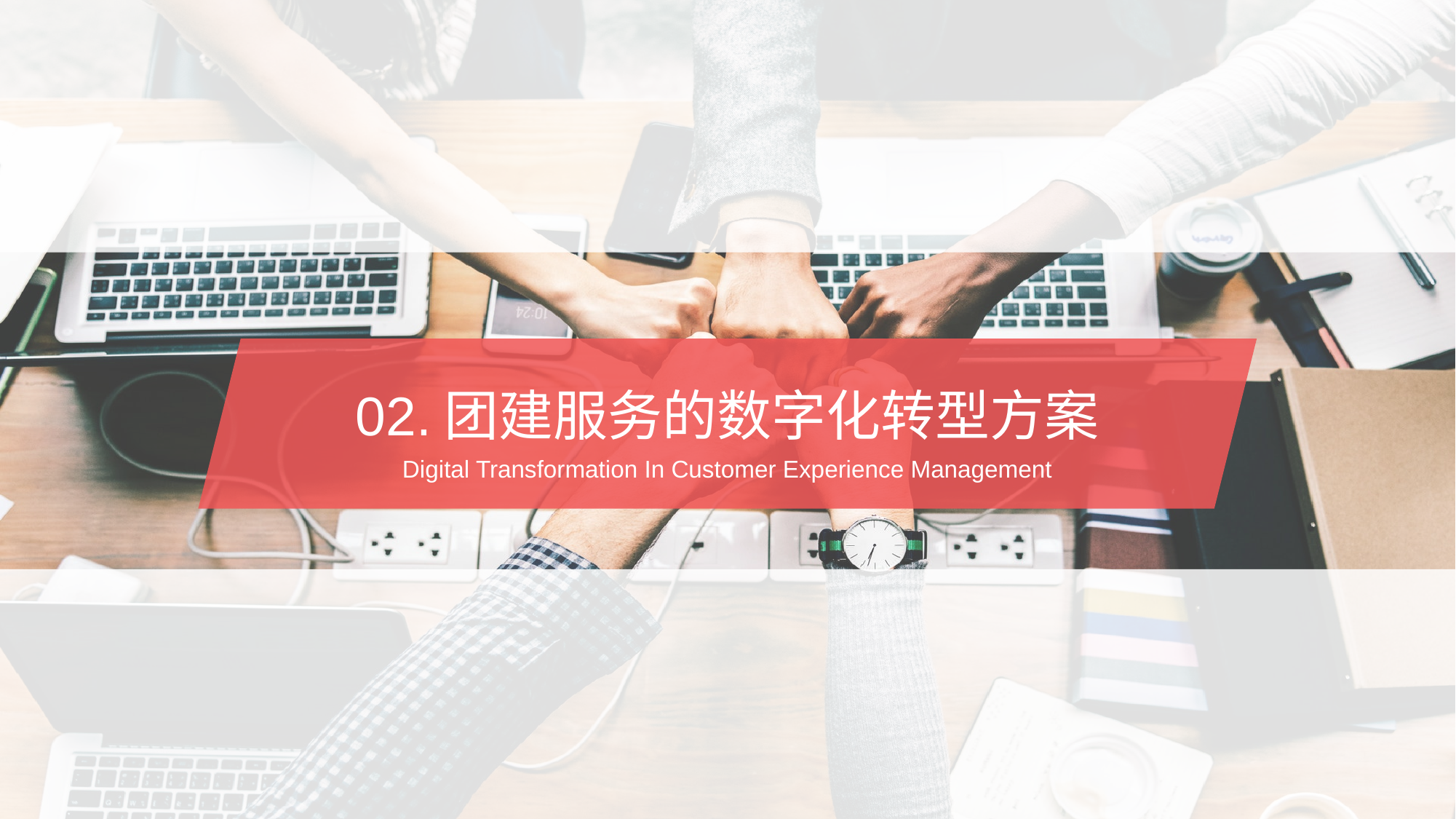

02.团建服务的数字化转型方案
Digital Transformation In Customer Experience Management